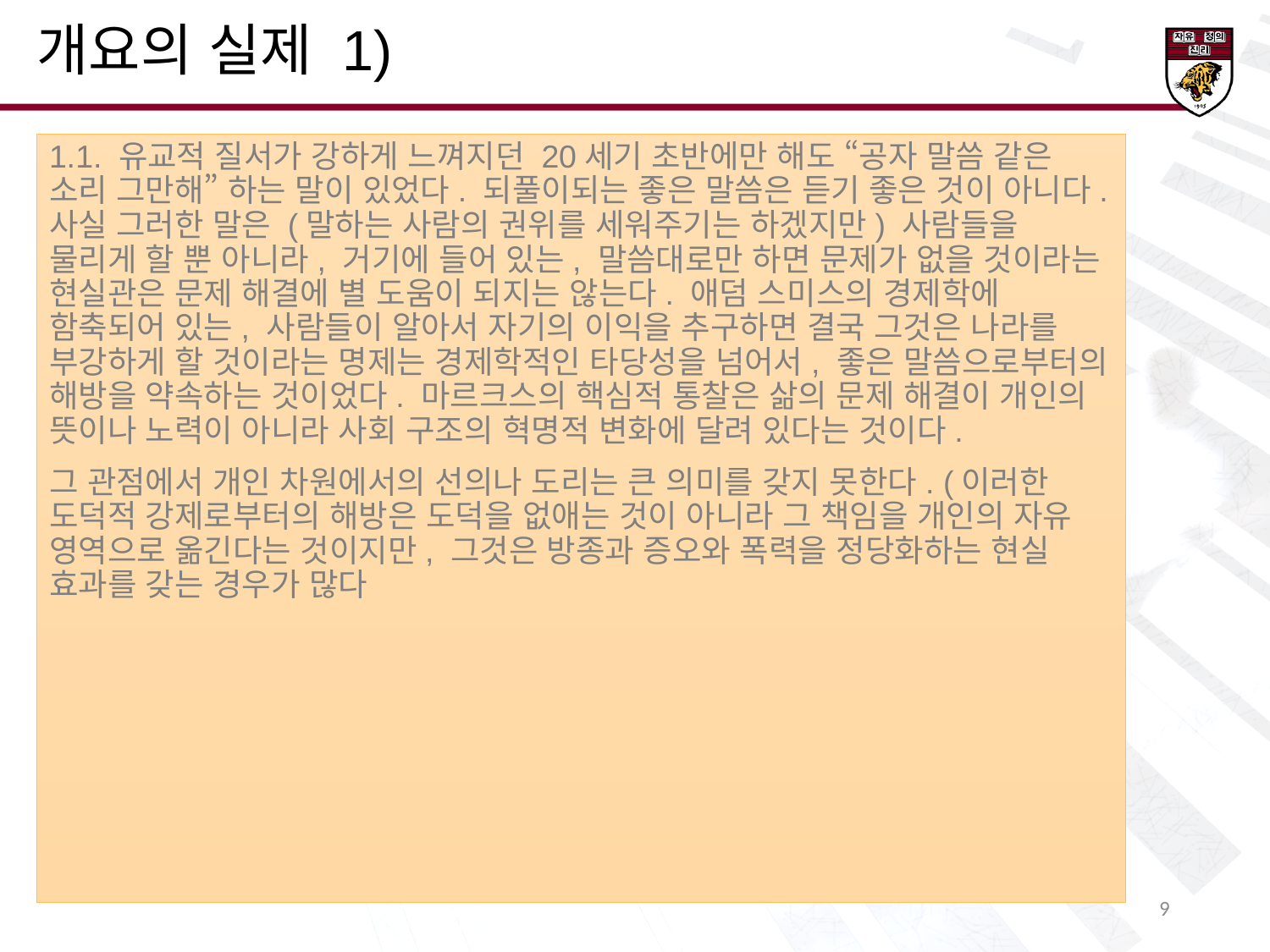

개요의 실제 1)
1.1. 유교적 질서가 강하게 느껴지던 20세기 초반에만 해도 “공자 말씀 같은 소리 그만해” 하는 말이 있었다. 되풀이되는 좋은 말씀은 듣기 좋은 것이 아니다. 사실 그러한 말은 (말하는 사람의 권위를 세워주기는 하겠지만) 사람들을 물리게 할 뿐 아니라, 거기에 들어 있는, 말씀대로만 하면 문제가 없을 것이라는 현실관은 문제 해결에 별 도움이 되지는 않는다. 애덤 스미스의 경제학에 함축되어 있는, 사람들이 알아서 자기의 이익을 추구하면 결국 그것은 나라를 부강하게 할 것이라는 명제는 경제학적인 타당성을 넘어서, 좋은 말씀으로부터의 해방을 약속하는 것이었다. 마르크스의 핵심적 통찰은 삶의 문제 해결이 개인의 뜻이나 노력이 아니라 사회 구조의 혁명적 변화에 달려 있다는 것이다.
그 관점에서 개인 차원에서의 선의나 도리는 큰 의미를 갖지 못한다. (이러한 도덕적 강제로부터의 해방은 도덕을 없애는 것이 아니라 그 책임을 개인의 자유 영역으로 옮긴다는 것이지만, 그것은 방종과 증오와 폭력을 정당화하는 현실 효과를 갖는 경우가 많다

9